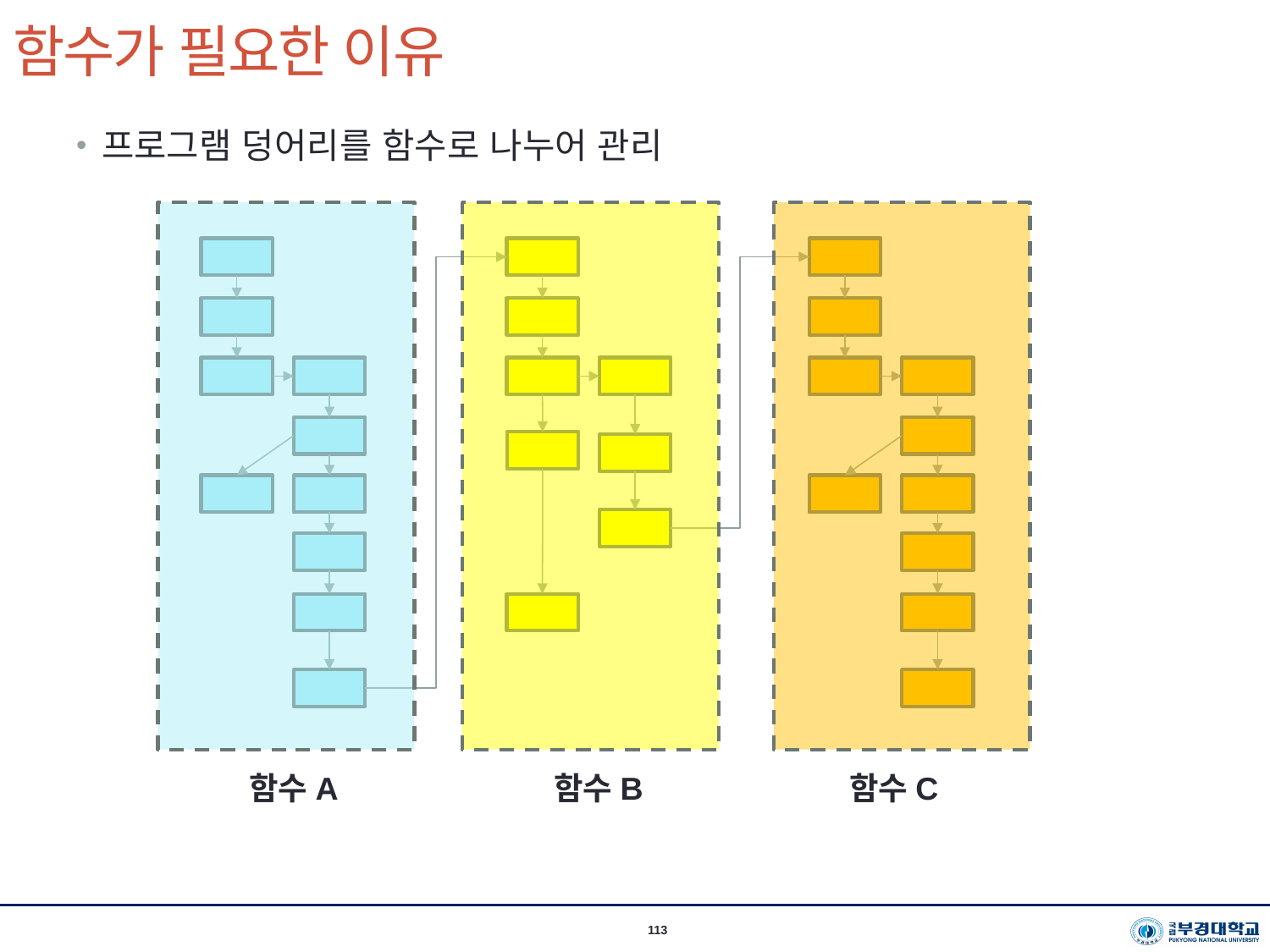

# 함수가 필요한 이유
시스템경영공학부 이지환 교수(2020-1학기)
113
프로그램 덩어리를 함수로 나누어 관리

함수A
함수B
함수C